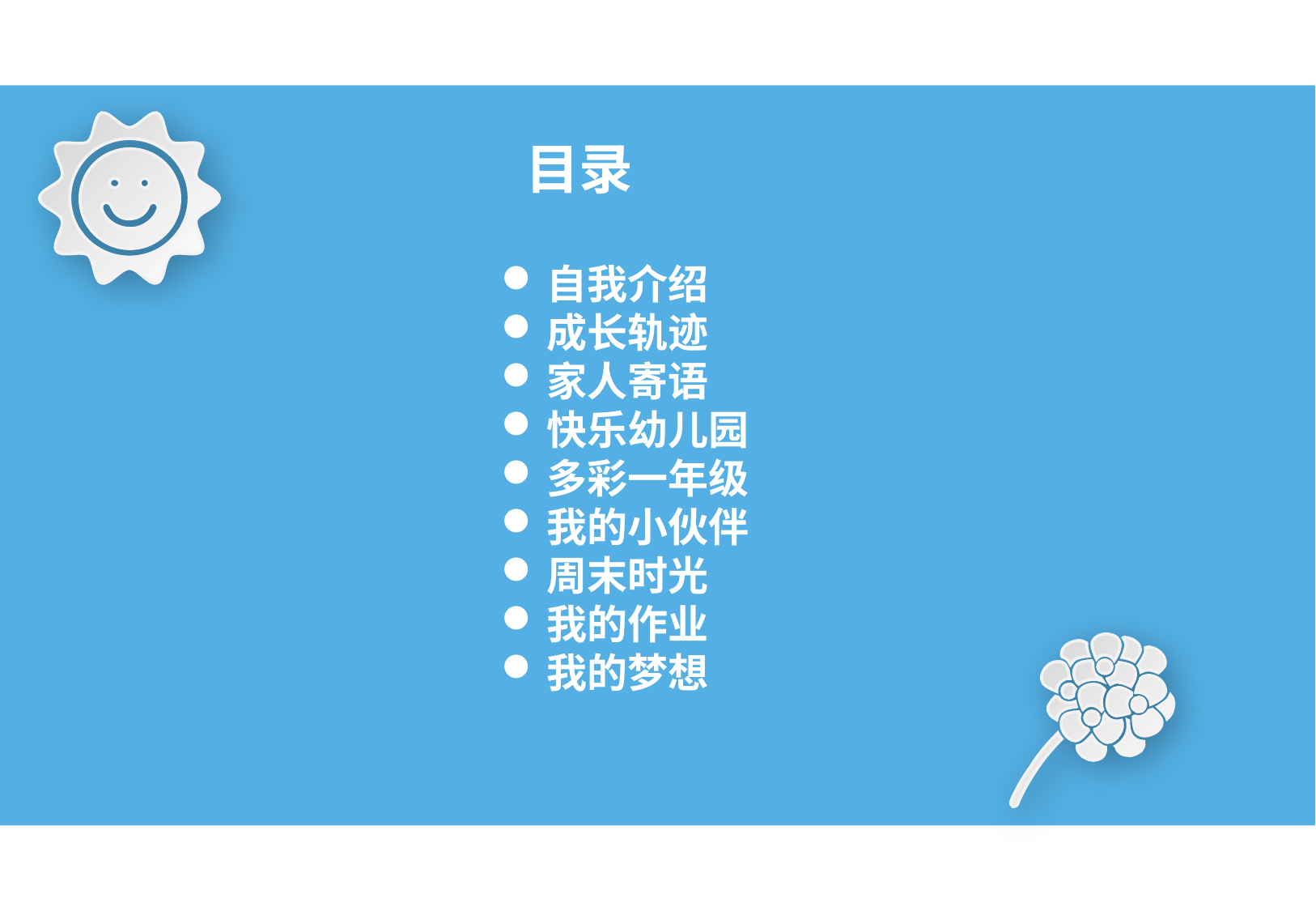

目录
自我介绍
成长轨迹
家人寄语
快乐幼儿园
多彩一年级
我的小伙伴
周末时光
我的作业
我的梦想